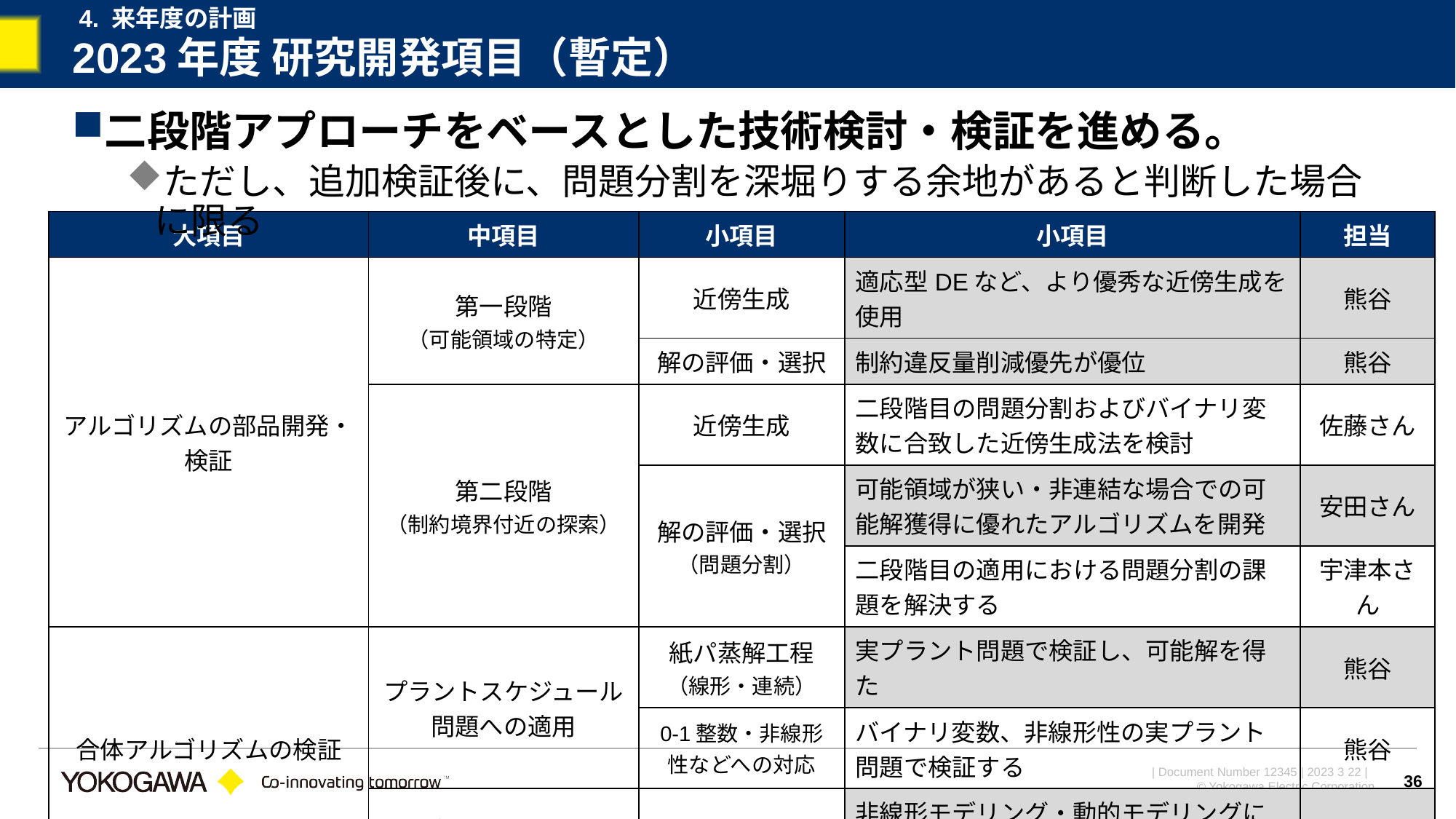

4. 来年度の計画
# 2023年度 研究開発項目（暫定）
二段階アプローチをベースとした技術検討・検証を進める。
ただし、追加検証後に、問題分割を深堀りする余地があると判断した場合に限る
| 大項目 | 中項目 | 小項目 | 小項目 | 担当 |
| --- | --- | --- | --- | --- |
| アルゴリズムの部品開発・検証 | 第一段階 （可能領域の特定） | 近傍生成 | 適応型DEなど、より優秀な近傍生成を使用 | 熊谷 |
|  |  | 解の評価・選択 | 制約違反量削減優先が優位 | 熊谷 |
|  | 第二段階 （制約境界付近の探索） | 近傍生成 | 二段階目の問題分割およびバイナリ変数に合致した近傍生成法を検討 | 佐藤さん |
|  |  | 解の評価・選択 （問題分割） | 可能領域が狭い・非連結な場合での可能解獲得に優れたアルゴリズムを開発 | 安田さん |
|  |  | 解の評価・選択 （問題分割） | 二段階目の適用における問題分割の課題を解決する | 宇津本さん |
| 合体アルゴリズムの検証 | プラントスケジュール問題への適用 | 紙パ蒸解工程 （線形・連続） | 実プラント問題で検証し、可能解を得た | 熊谷 |
|  |  | 0-1整数・非線形性などへの対応 | バイナリ変数、非線形性の実プラント問題で検証する | 熊谷 |
|  | モデリングとの合体 |  | 非線形モデリング・動的モデリングによる制約条件を含む問題で検証 | 熊谷 |
36